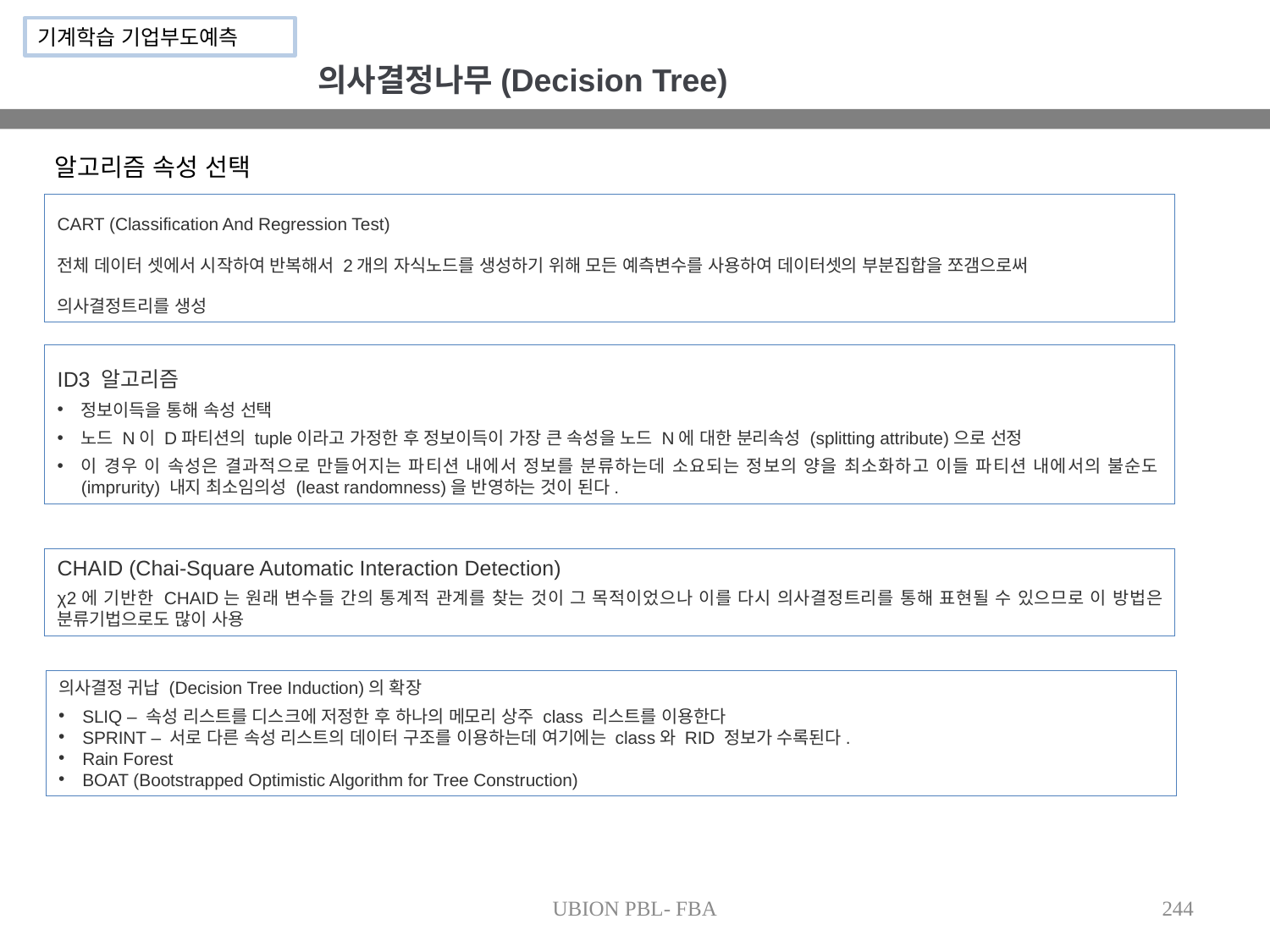

기계학습 기업부도예측

의사결정나무(Decision Tree)

알고리즘 속성 선택
CART (Classification And Regression Test)
전체 데이터 셋에서 시작하여 반복해서 2개의 자식노드를 생성하기 위해 모든 예측변수를 사용하여 데이터셋의 부분집합을 쪼갬으로써
의사결정트리를 생성
ID3 알고리즘
정보이득을 통해 속성 선택
노드 N이 D파티션의 tuple이라고 가정한 후 정보이득이 가장 큰 속성을 노드 N에 대한 분리속성 (splitting attribute)으로 선정
이 경우 이 속성은 결과적으로 만들어지는 파티션 내에서 정보를 분류하는데 소요되는 정보의 양을 최소화하고 이들 파티션 내에서의 불순도(imprurity) 내지 최소임의성 (least randomness)을 반영하는 것이 된다.
CHAID (Chai-Square Automatic Interaction Detection)
χ2에 기반한 CHAID는 원래 변수들 간의 통계적 관계를 찾는 것이 그 목적이었으나 이를 다시 의사결정트리를 통해 표현될 수 있으므로 이 방법은 분류기법으로도 많이 사용
의사결정 귀납 (Decision Tree Induction)의 확장
SLIQ – 속성 리스트를 디스크에 저정한 후 하나의 메모리 상주 class 리스트를 이용한다
SPRINT – 서로 다른 속성 리스트의 데이터 구조를 이용하는데 여기에는 class와 RID 정보가 수록된다.
Rain Forest
BOAT (Bootstrapped Optimistic Algorithm for Tree Construction)
UBION PBL- FBA
244